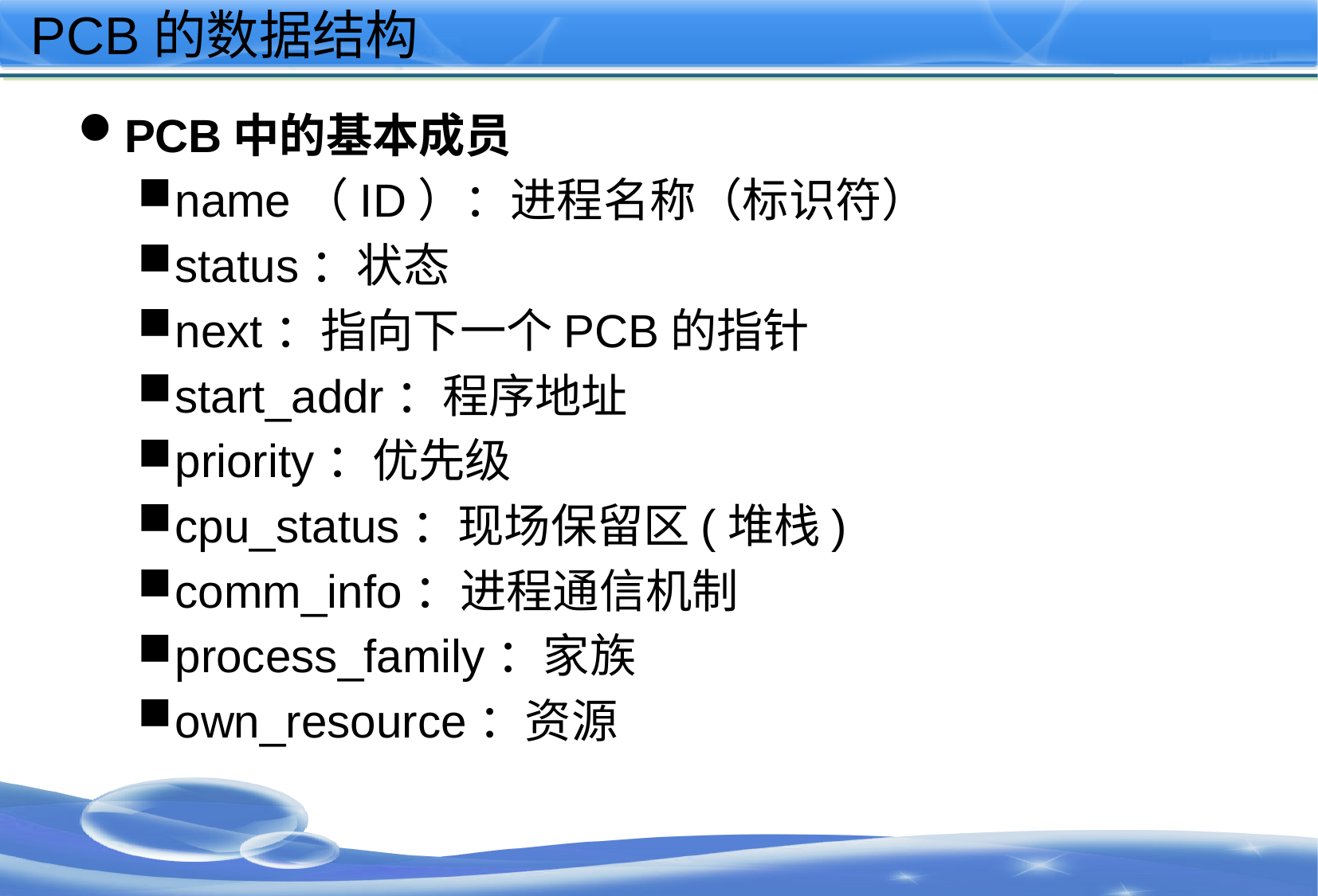

# PCB的数据结构
PCB中的基本成员
name（ID）：进程名称（标识符）
status：状态
next：指向下一个PCB的指针
start_addr：程序地址
priority：优先级
cpu_status：现场保留区(堆栈)
comm_info：进程通信机制
process_family：家族
own_resource：资源